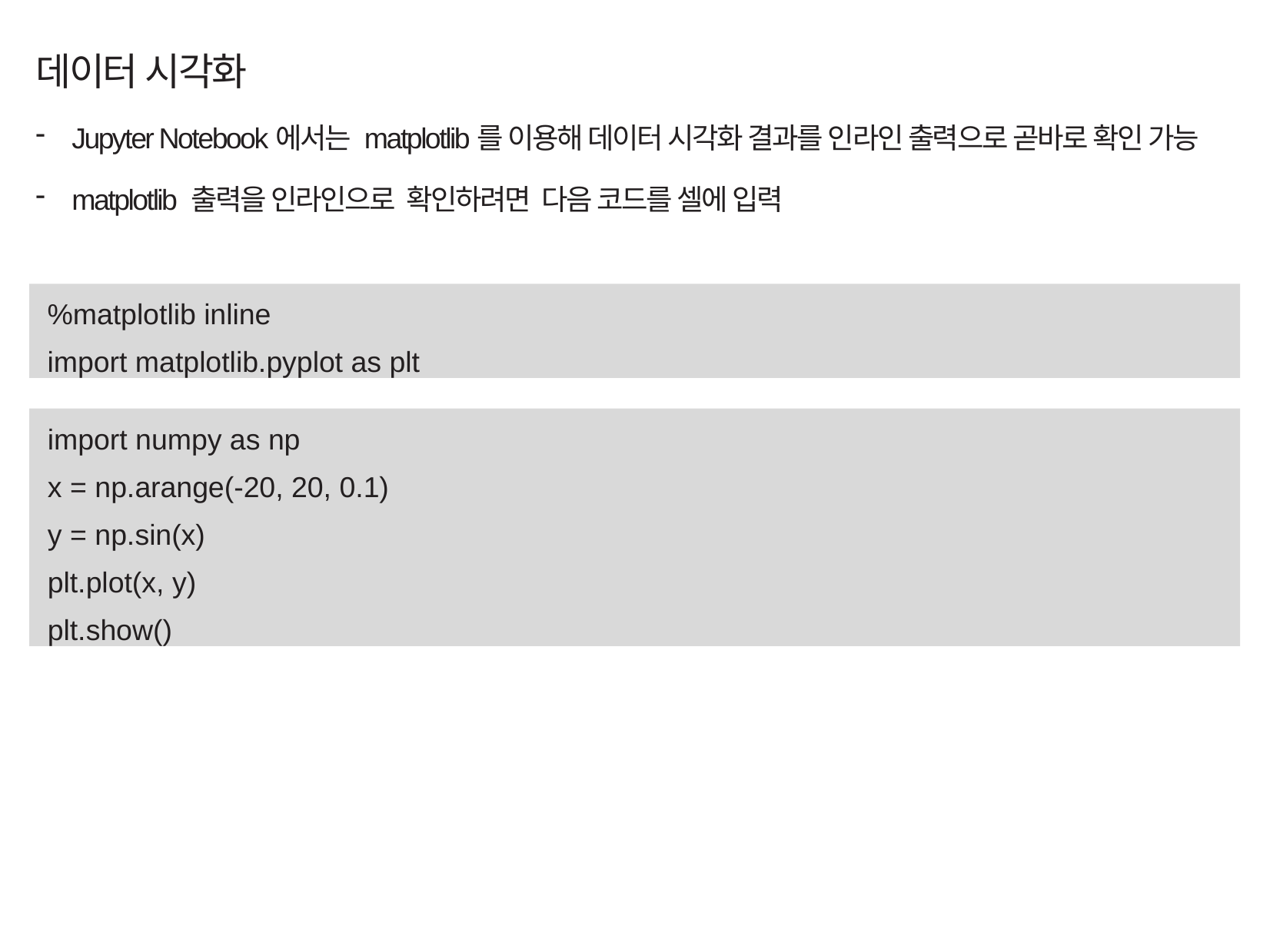

데이터 시각화
Jupyter Notebook에서는 matplotlib를 이용해 데이터 시각화 결과를 인라인 출력으로 곧바로 확인 가능
matplotlib 출력을 인라인으로  확인하려면  다음 코드를 셀에 입력
%matplotlib inline
import matplotlib.pyplot as plt
import numpy as np
x = np.arange(-20, 20, 0.1)
y = np.sin(x)
plt.plot(x, y)
plt.show()